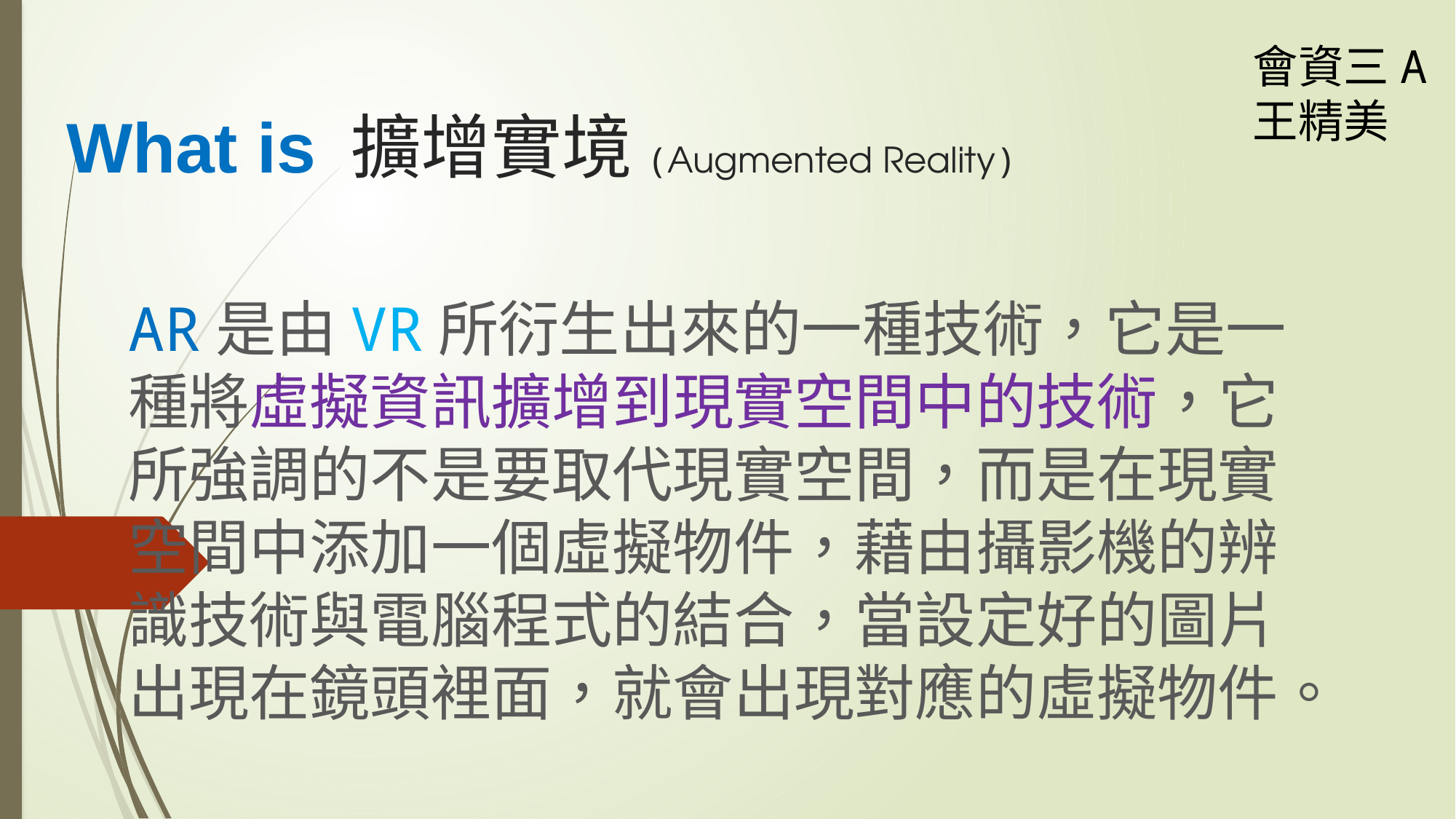

會資三A
王精美
# What is 擴增實境(Augmented Reality)
AR是由VR所衍生出來的一種技術，它是一種將虛擬資訊擴增到現實空間中的技術，它所強調的不是要取代現實空間，而是在現實空間中添加一個虛擬物件，藉由攝影機的辨識技術與電腦程式的結合，當設定好的圖片出現在鏡頭裡面，就會出現對應的虛擬物件。